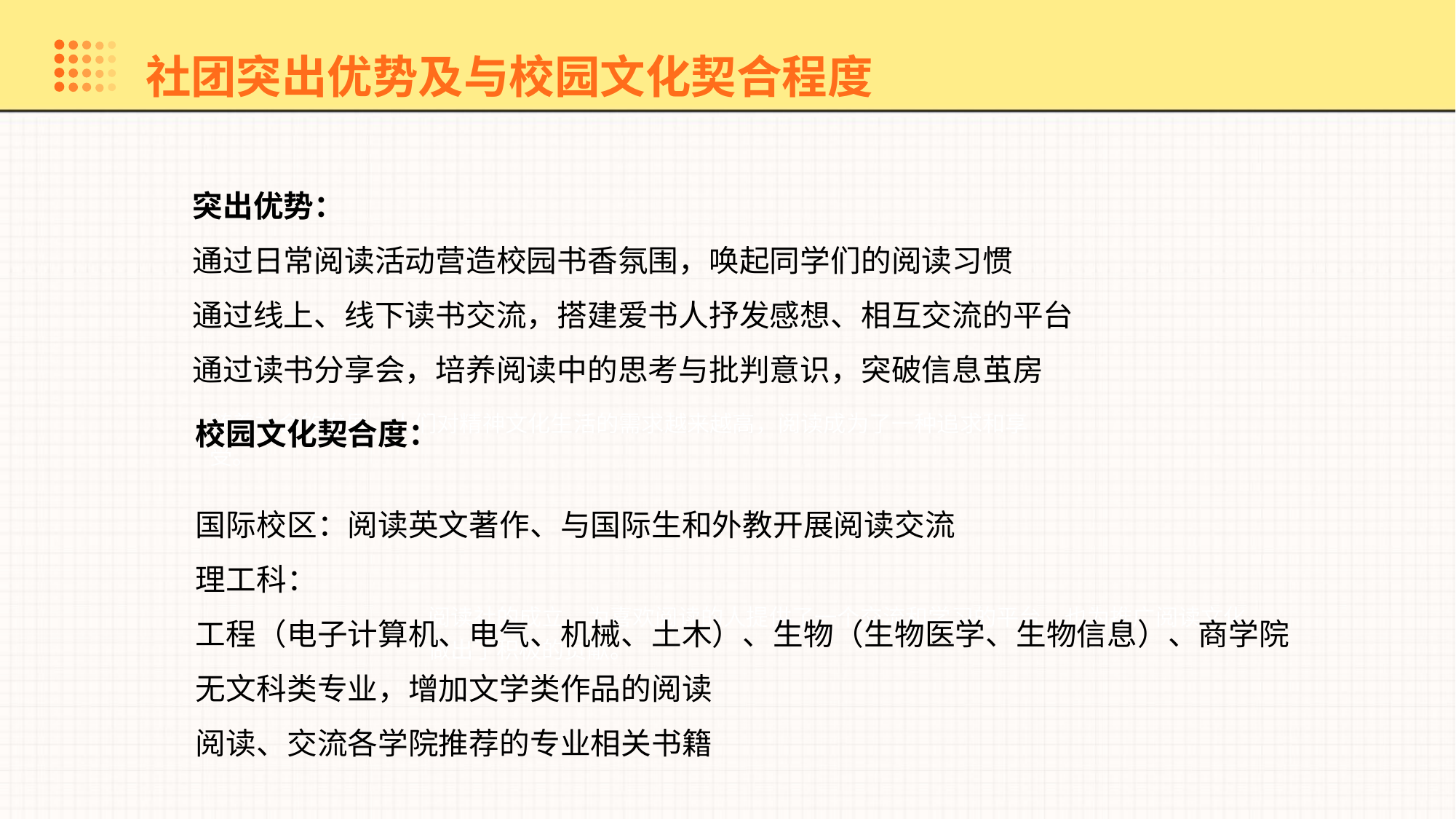

社团突出优势及与校园文化契合程度

突出优势：
通过日常阅读活动营造校园书香氛围，唤起同学们的阅读习惯
通过线上、线下读书交流，搭建爱书人抒发感想、相互交流的平台
通过读书分享会，培养阅读中的思考与批判意识，突破信息茧房
随着社会的发展，人们对精神文化生活的需求越来越高，阅读成为了一种追求和享受。
校园文化契合度：

国际校区：阅读英文著作、与国际生和外教开展阅读交流
理工科：
工程（电子计算机、电气、机械、土木）、生物（生物医学、生物信息）、商学院
无文科类专业，增加文学类作品的阅读
阅读、交流各学院推荐的专业相关书籍

阅读社的成立，为喜欢阅读的人提供了一个交流和学习的平台，也为推广阅读文化做出了积极的贡献。